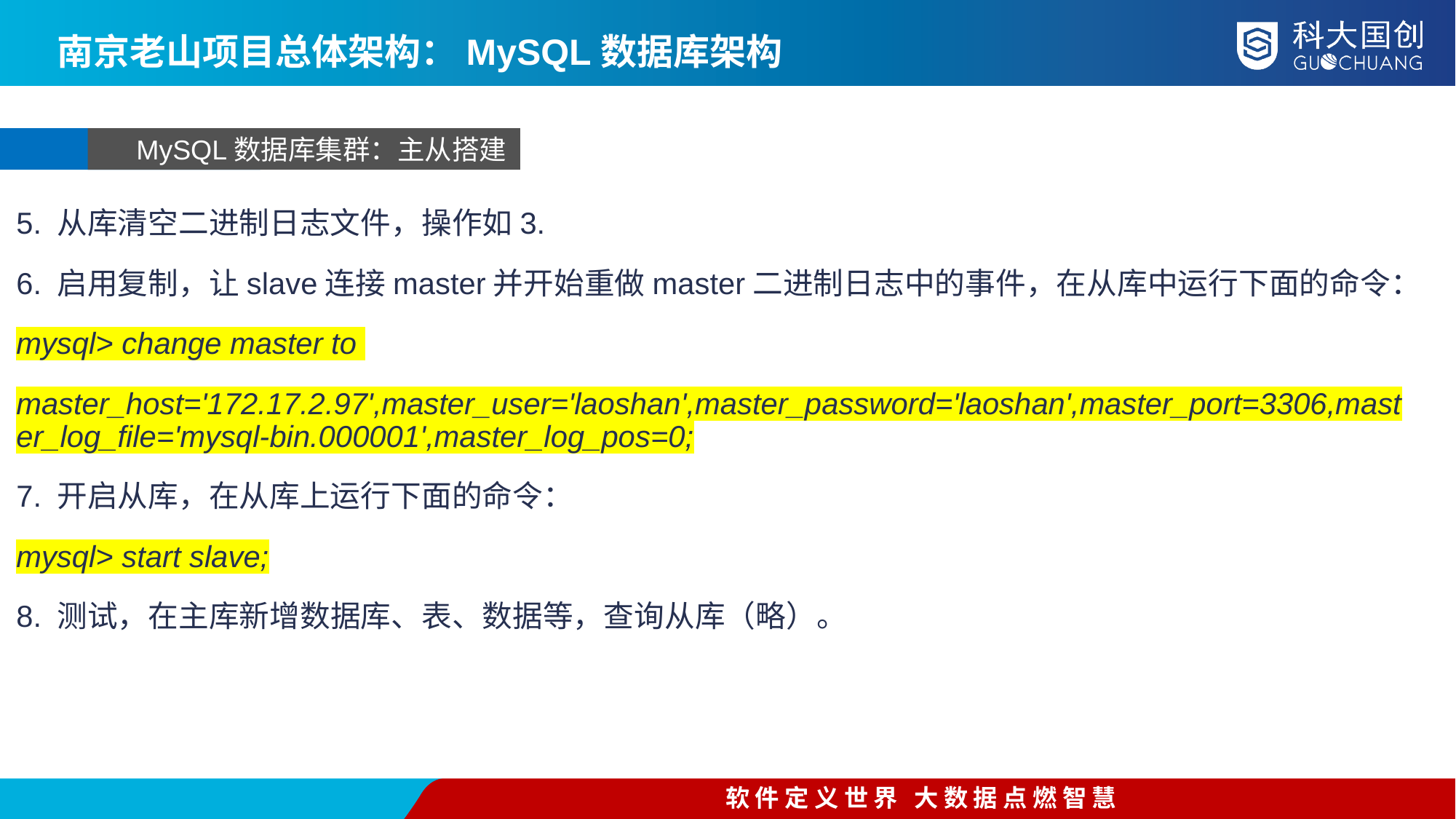

南京老山项目总体架构：MySQL数据库架构
MySQL数据库集群：主从搭建

5. 从库清空二进制日志文件，操作如3.
6. 启用复制，让slave连接master并开始重做master二进制日志中的事件，在从库中运行下面的命令：
mysql> change master to
master_host='172.17.2.97',master_user='laoshan',master_password='laoshan',master_port=3306,master_log_file='mysql-bin.000001',master_log_pos=0;
7. 开启从库，在从库上运行下面的命令：
mysql> start slave;
8. 测试，在主库新增数据库、表、数据等，查询从库（略）。